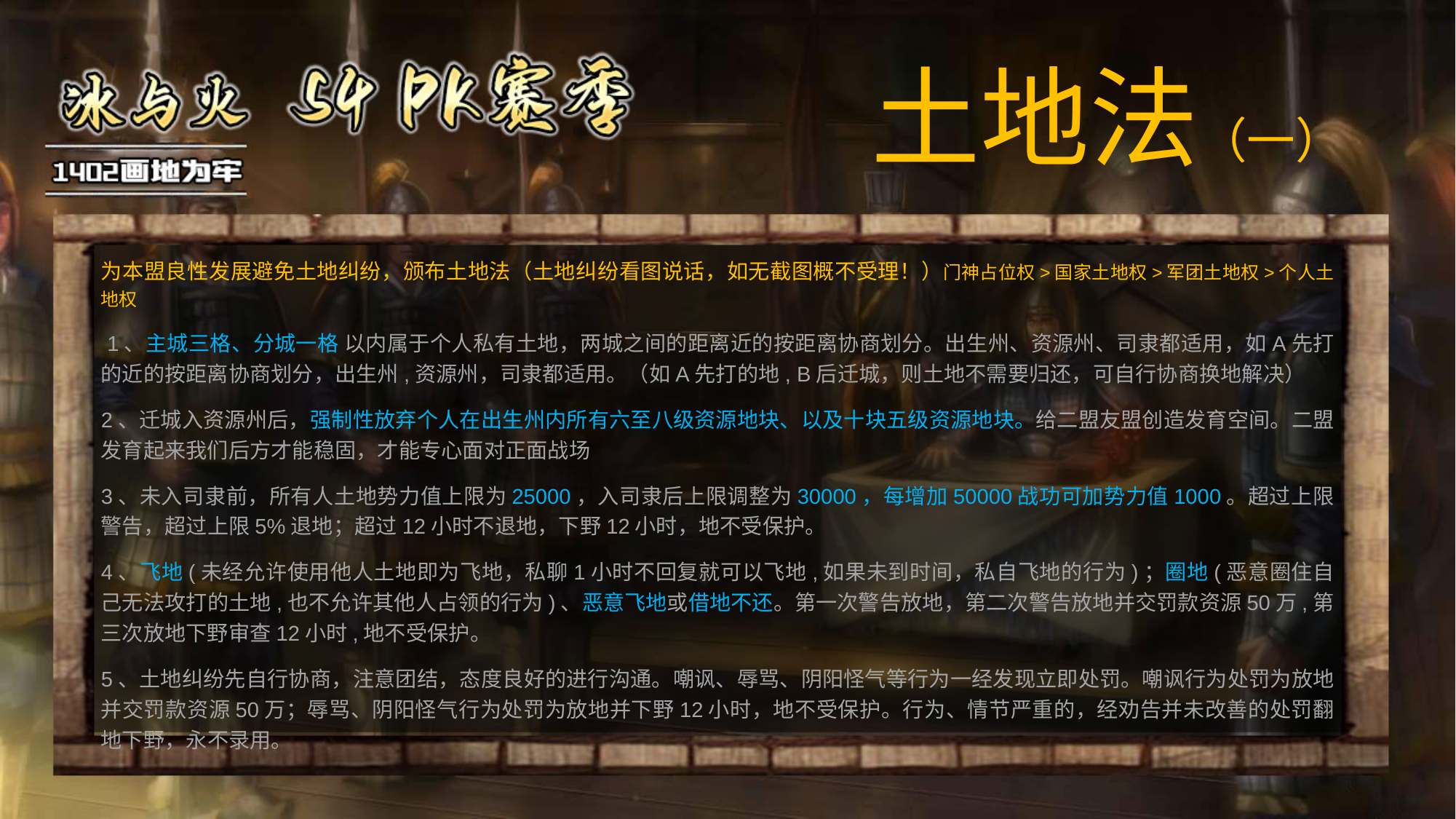

土地法（一）
为本盟良性发展避免土地纠纷，颁布土地法（土地纠纷看图说话，如无截图概不受理！）门神占位权>国家土地权>军团土地权>个人土地权
 1、主城三格、分城一格 以内属于个人私有土地，两城之间的距离近的按距离协商划分。出生州、资源州、司隶都适用，如A先打的近的按距离协商划分，出生州,资源州，司隶都适用。（如A先打的地, B后迁城，则土地不需要归还，可自行协商换地解决）
2、迁城入资源州后，强制性放弃个人在出生州内所有六至八级资源地块、以及十块五级资源地块。给二盟友盟创造发育空间。二盟发育起来我们后方才能稳固，才能专心面对正面战场
3、未入司隶前，所有人土地势力值上限为25000，入司隶后上限调整为30000，每增加50000战功可加势力值1000。超过上限警告，超过上限5%退地；超过12小时不退地，下野12小时，地不受保护。
4、飞地(未经允许使用他人土地即为飞地，私聊1小时不回复就可以飞地,如果未到时间，私自飞地的行为)；圈地(恶意圈住自己无法攻打的土地,也不允许其他人占领的行为)、恶意飞地或借地不还。第一次警告放地，第二次警告放地并交罚款资源50万,第三次放地下野审查12小时,地不受保护。
5、土地纠纷先自行协商，注意团结，态度良好的进行沟通。嘲讽、辱骂、阴阳怪气等行为一经发现立即处罚。嘲讽行为处罚为放地并交罚款资源50万；辱骂、阴阳怪气行为处罚为放地并下野12小时，地不受保护。行为、情节严重的，经劝告并未改善的处罚翻地下野，永不录用。